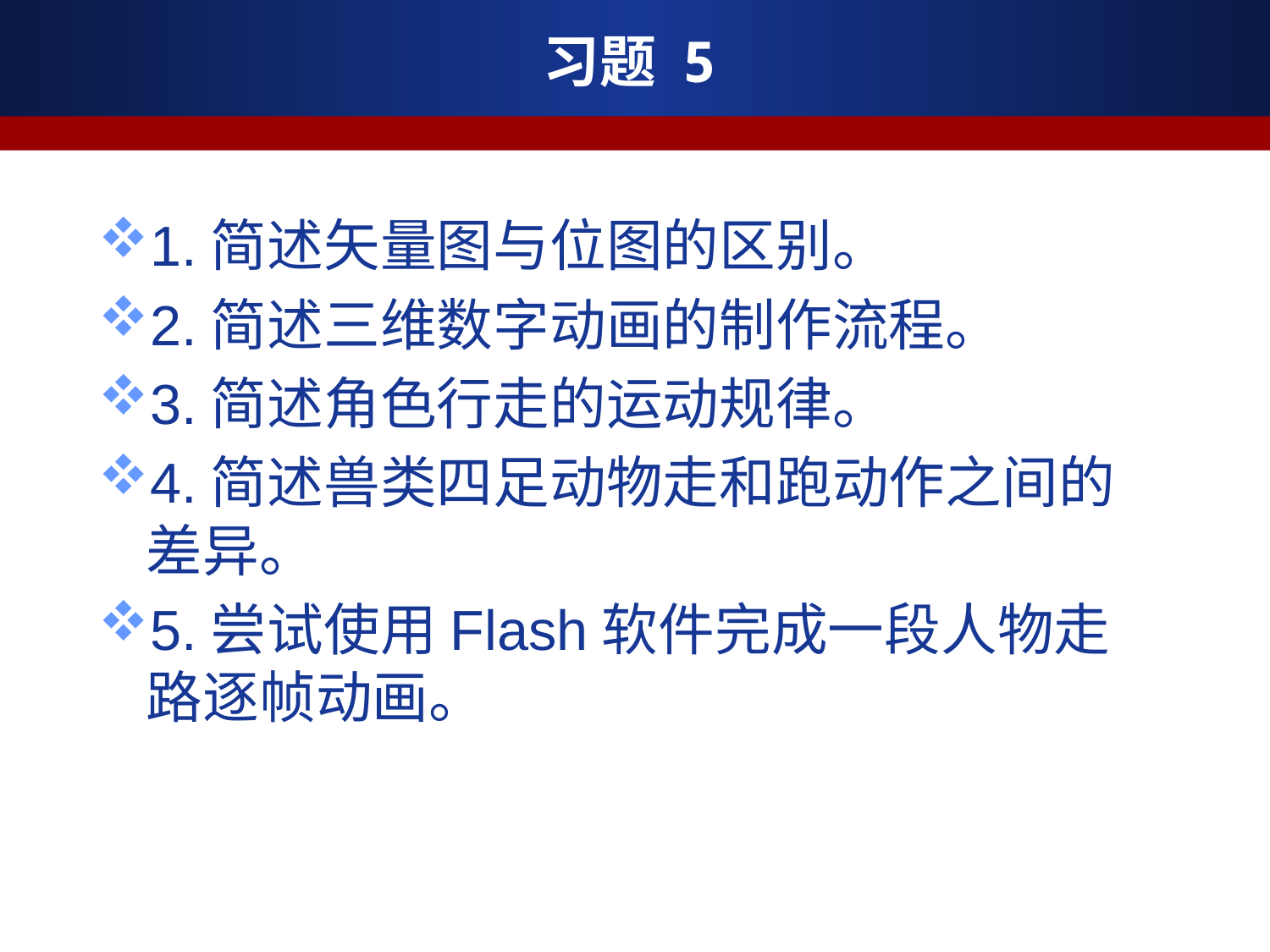

# 习题 5
1.简述矢量图与位图的区别。
2.简述三维数字动画的制作流程。
3.简述角色行走的运动规律。
4.简述兽类四足动物走和跑动作之间的差异。
5.尝试使用Flash软件完成一段人物走路逐帧动画。